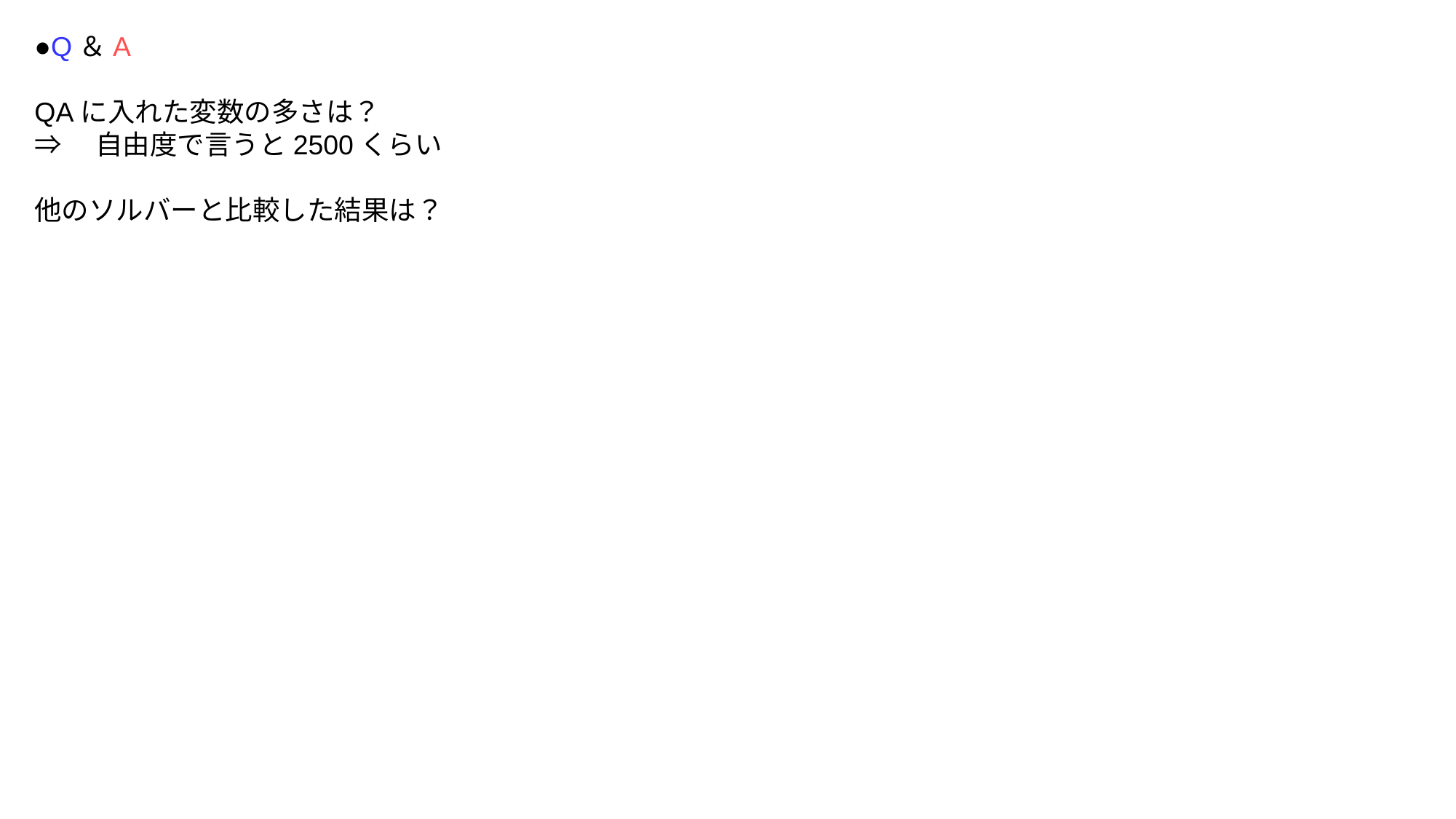

●Q＆A

QAに入れた変数の多さは？
⇒　自由度で言うと2500くらい

他のソルバーと比較した結果は？